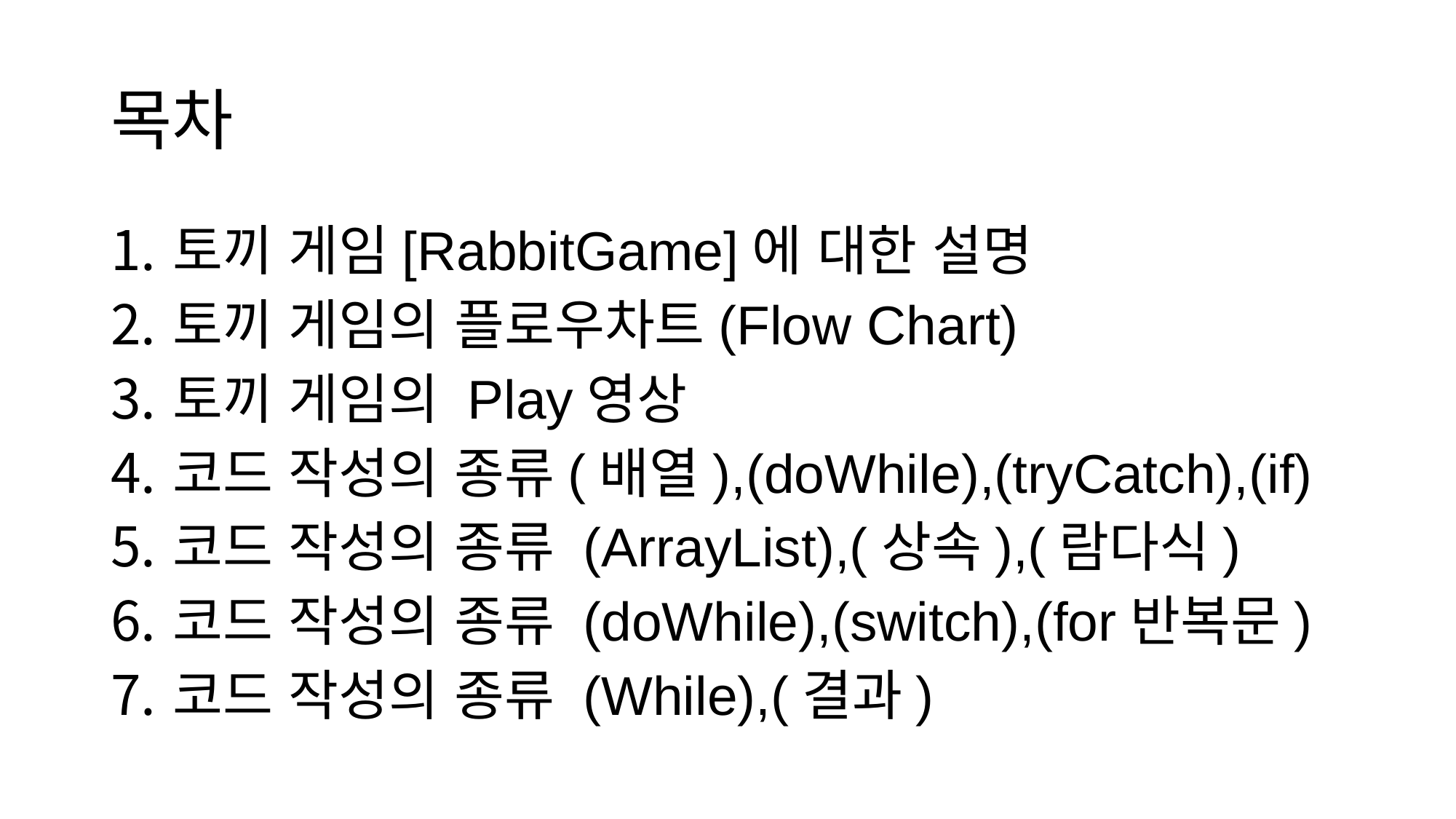

# 목차
토끼 게임[RabbitGame]에 대한 설명
토끼 게임의 플로우차트(Flow Chart)
토끼 게임의 Play영상
코드 작성의 종류(배열),(doWhile),(tryCatch),(if)
코드 작성의 종류 (ArrayList),(상속),(람다식)
코드 작성의 종류 (doWhile),(switch),(for반복문)
코드 작성의 종류 (While),(결과)